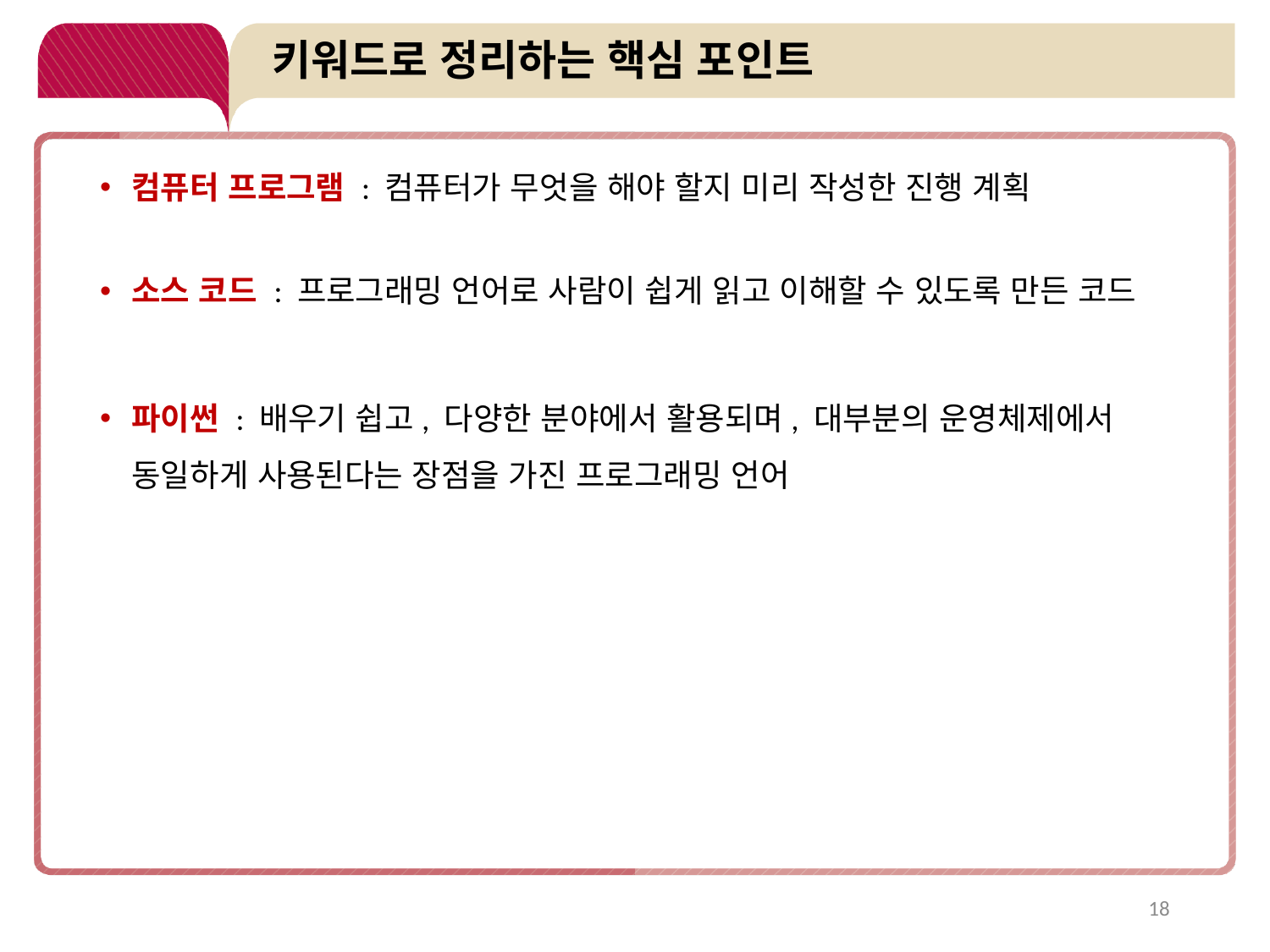

# 키워드로 정리하는 핵심 포인트
컴퓨터 프로그램 : 컴퓨터가 무엇을 해야 할지 미리 작성한 진행 계획

소스 코드 : 프로그래밍 언어로 사람이 쉽게 읽고 이해할 수 있도록 만든 코드

파이썬 : 배우기 쉽고, 다양한 분야에서 활용되며, 대부분의 운영체제에서 동일하게 사용된다는 장점을 가진 프로그래밍 언어
18